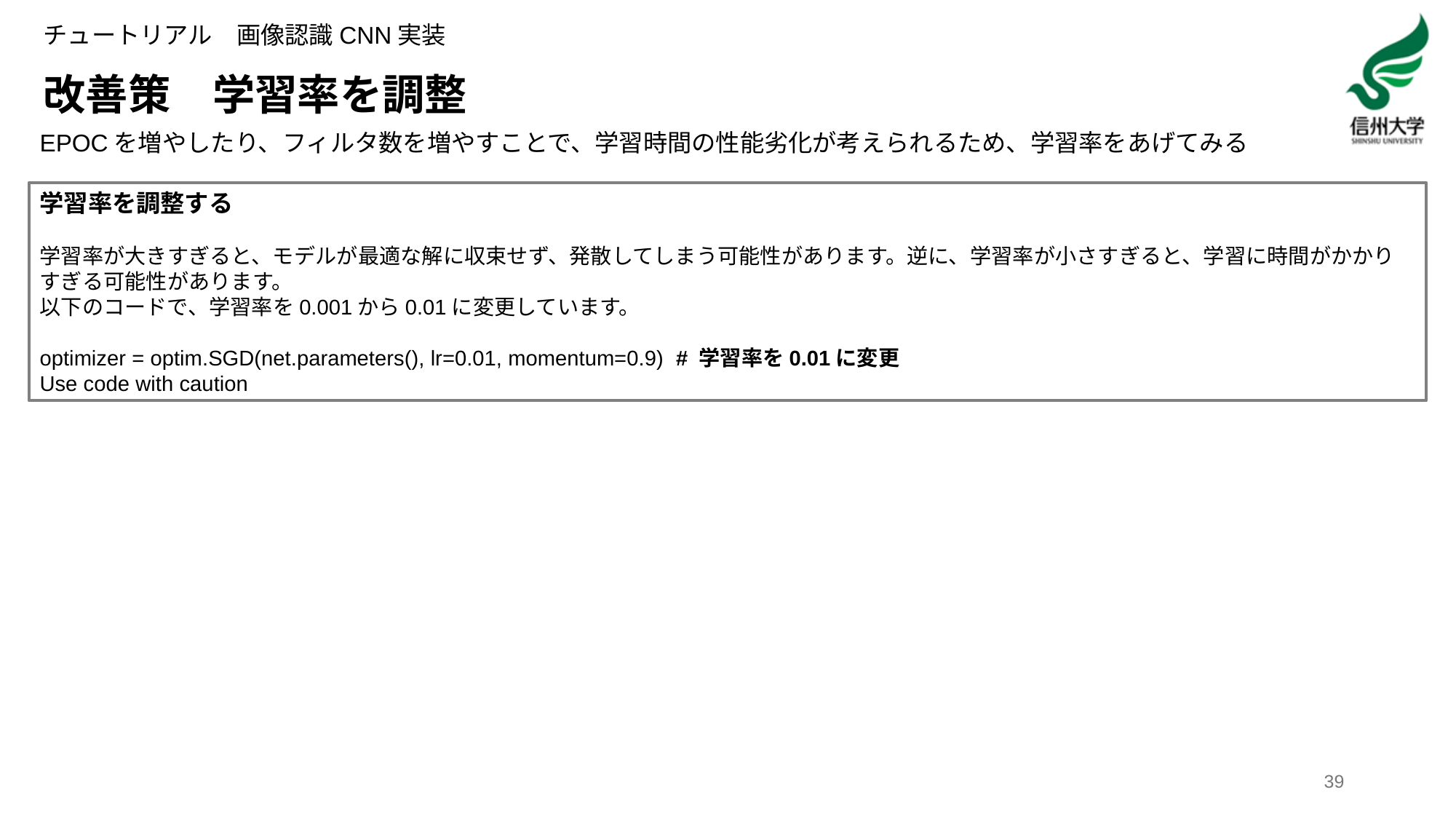

チュートリアル　画像認識CNN実装
# 改善策　学習率を調整
EPOCを増やしたり、フィルタ数を増やすことで、学習時間の性能劣化が考えられるため、学習率をあげてみる
学習率を調整する

学習率が大きすぎると、モデルが最適な解に収束せず、発散してしまう可能性があります。逆に、学習率が小さすぎると、学習に時間がかかりすぎる可能性があります。
以下のコードで、学習率を0.001から0.01に変更しています。

optimizer = optim.SGD(net.parameters(), lr=0.01, momentum=0.9)  # 学習率を0.01に変更
Use code with caution
39